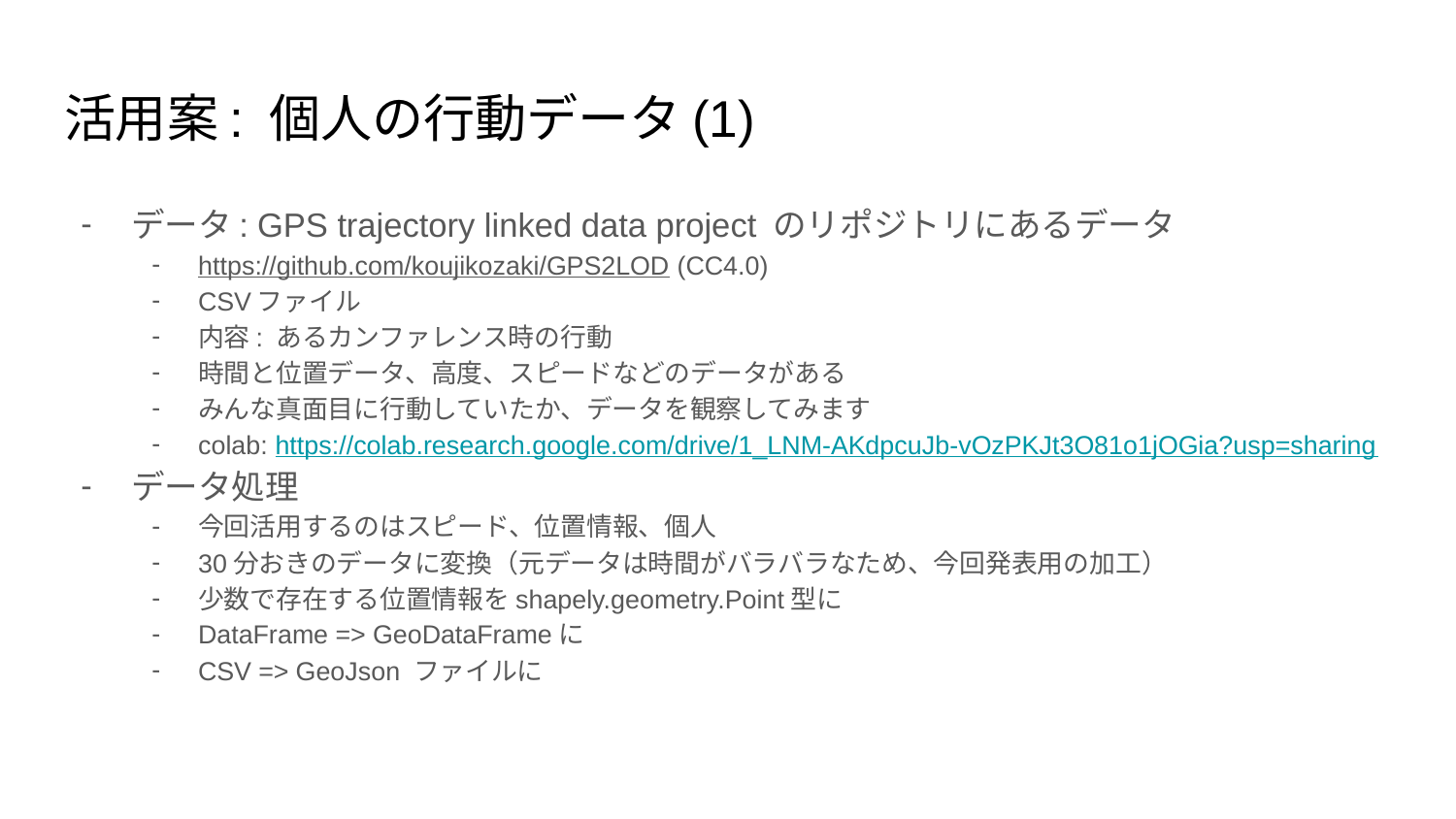

# 活用案: 個人の行動データ(1)
データ: GPS trajectory linked data project のリポジトリにあるデータ
https://github.com/koujikozaki/GPS2LOD (CC4.0)
CSVファイル
内容: あるカンファレンス時の行動
時間と位置データ、高度、スピードなどのデータがある
みんな真面目に行動していたか、データを観察してみます
colab: https://colab.research.google.com/drive/1_LNM-AKdpcuJb-vOzPKJt3O81o1jOGia?usp=sharing
データ処理
今回活用するのはスピード、位置情報、個人
30分おきのデータに変換（元データは時間がバラバラなため、今回発表用の加工）
少数で存在する位置情報をshapely.geometry.Point型に
DataFrame => GeoDataFrameに
CSV => GeoJson ファイルに